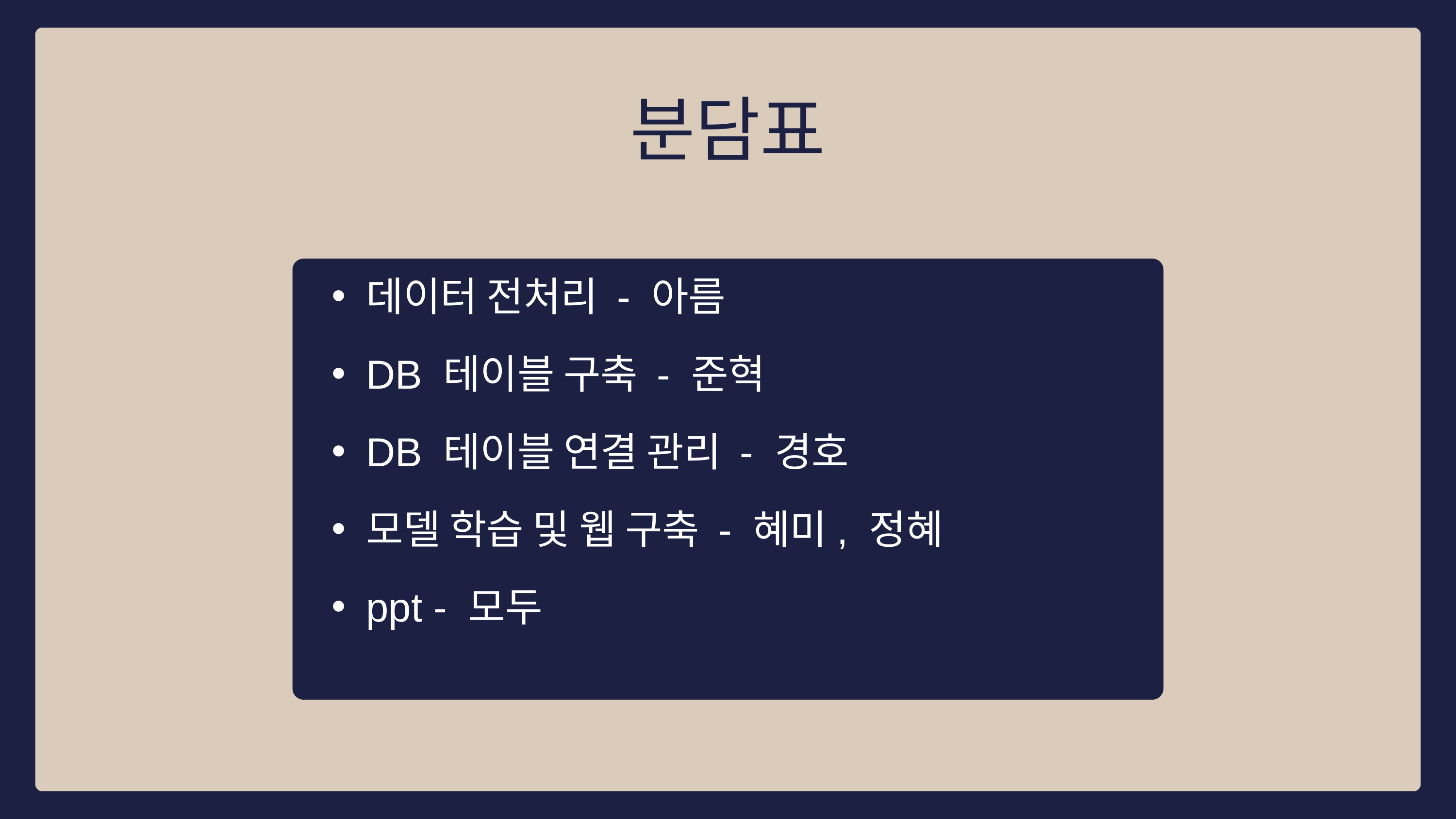

분담표

데이터 전처리 - 아름
DB 테이블 구축 - 준혁
DB 테이블 연결 관리 - 경호
모델 학습 및 웹 구축 - 혜미, 정혜
ppt - 모두